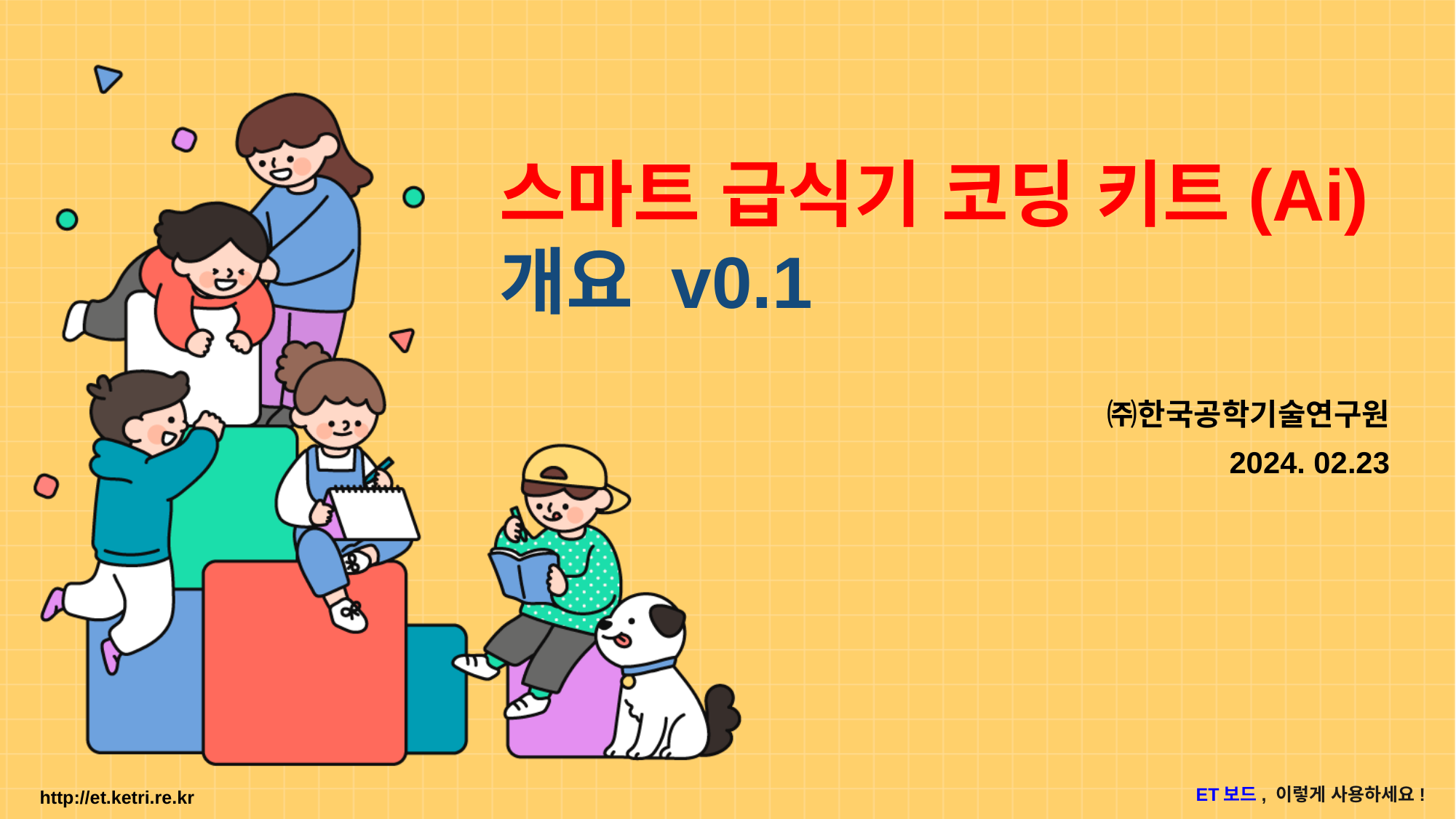

스마트 급식기 코딩 키트(Ai)
개요 v0.1
㈜한국공학기술연구원
2024. 02.23